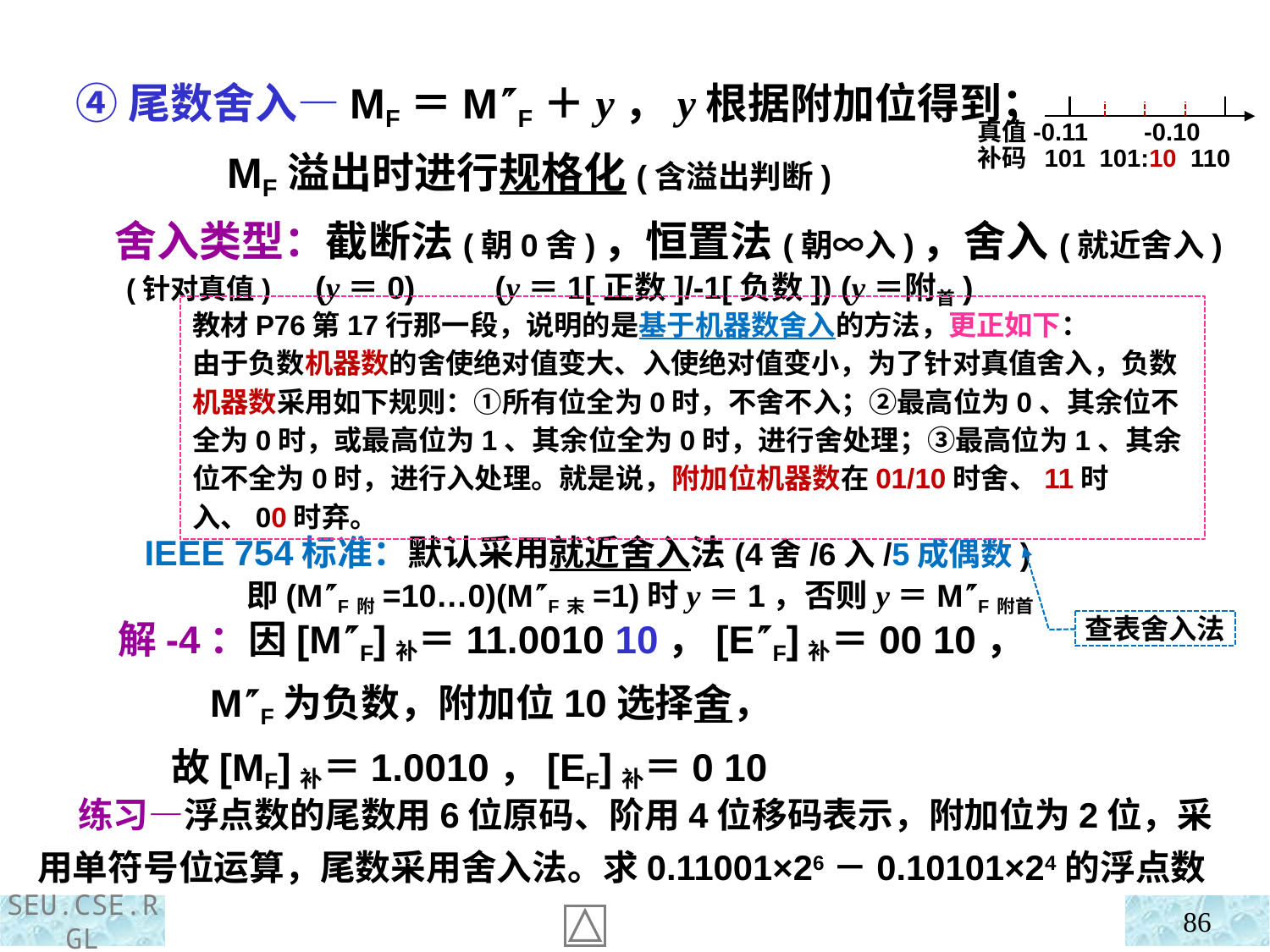

④尾数舍入—MF＝M″F＋y，y根据附加位得到；
                MF溢出时进行规格化(含溢出判断)
       舍入类型：截断法(朝0舍)，恒置法(朝∞入)，舍入(就近舍入)
          (针对真值)     (y＝0)         (y＝1[正数]/-1[负数]) (y＝附首)

           IEEE 754标准：默认采用就近舍入法(4舍/6入/5成偶数)
                            即(M″F附=10…0)(M″F末=1)时y＝1，否则y＝M″F附首
真值-0.11        -0.10
补码  101  101:10  110
教材P76第17行那一段，说明的是基于机器数舍入的方法，更正如下：
由于负数机器数的舍使绝对值变大、入使绝对值变小，为了针对真值舍入，负数机器数采用如下规则：①所有位全为0时，不舍不入；②最高位为0、其余位不全为0时，或最高位为1、其余位全为0时，进行舍处理；③最高位为1、其余位不全为0时，进行入处理。就是说，附加位机器数在01/10时舍、11时入、00时弃。
        解-4：因[M″F]补＝11.0010 10，[E″F]补＝00 10，
                M″F为负数，附加位10选择舍，
              故[MF]补＝1.0010，[EF]补＝0 10
查表舍入法
    练习—浮点数的尾数用6位原码、阶用4位移码表示，附加位为2位，采用单符号位运算，尾数采用舍入法。求0.11001×26－0.10101×24的浮点数
86